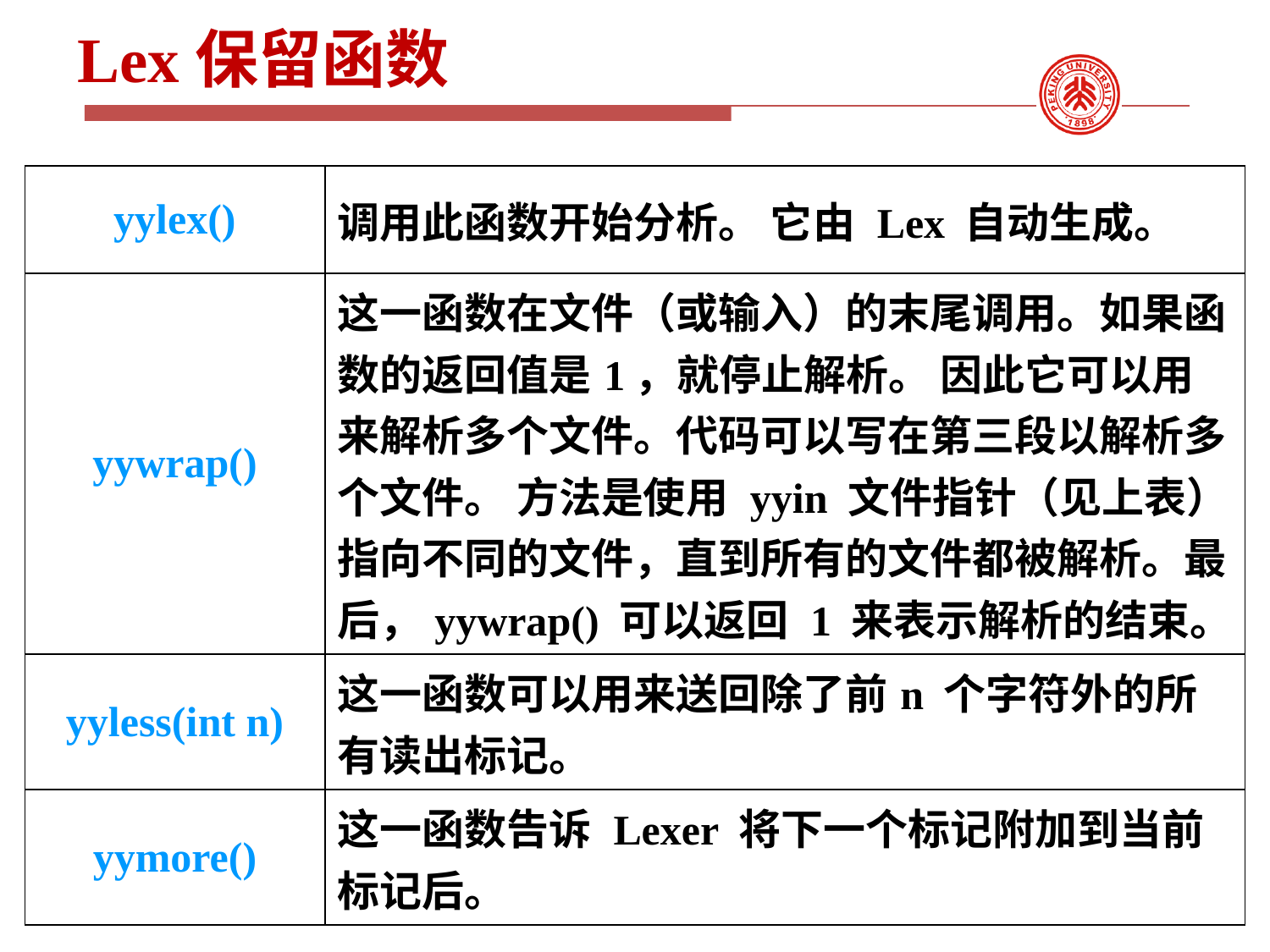

# Lex保留函数
| yylex() | 调用此函数开始分析。 它由 Lex 自动生成。 |
| --- | --- |
| yywrap() | 这一函数在文件（或输入）的末尾调用。如果函数的返回值是1，就停止解析。 因此它可以用来解析多个文件。代码可以写在第三段以解析多个文件。 方法是使用 yyin 文件指针（见上表）指向不同的文件，直到所有的文件都被解析。最后，yywrap() 可以返回 1 来表示解析的结束。 |
| yyless(int n) | 这一函数可以用来送回除了前n 个字符外的所有读出标记。 |
| yymore() | 这一函数告诉 Lexer 将下一个标记附加到当前标记后。 |
44